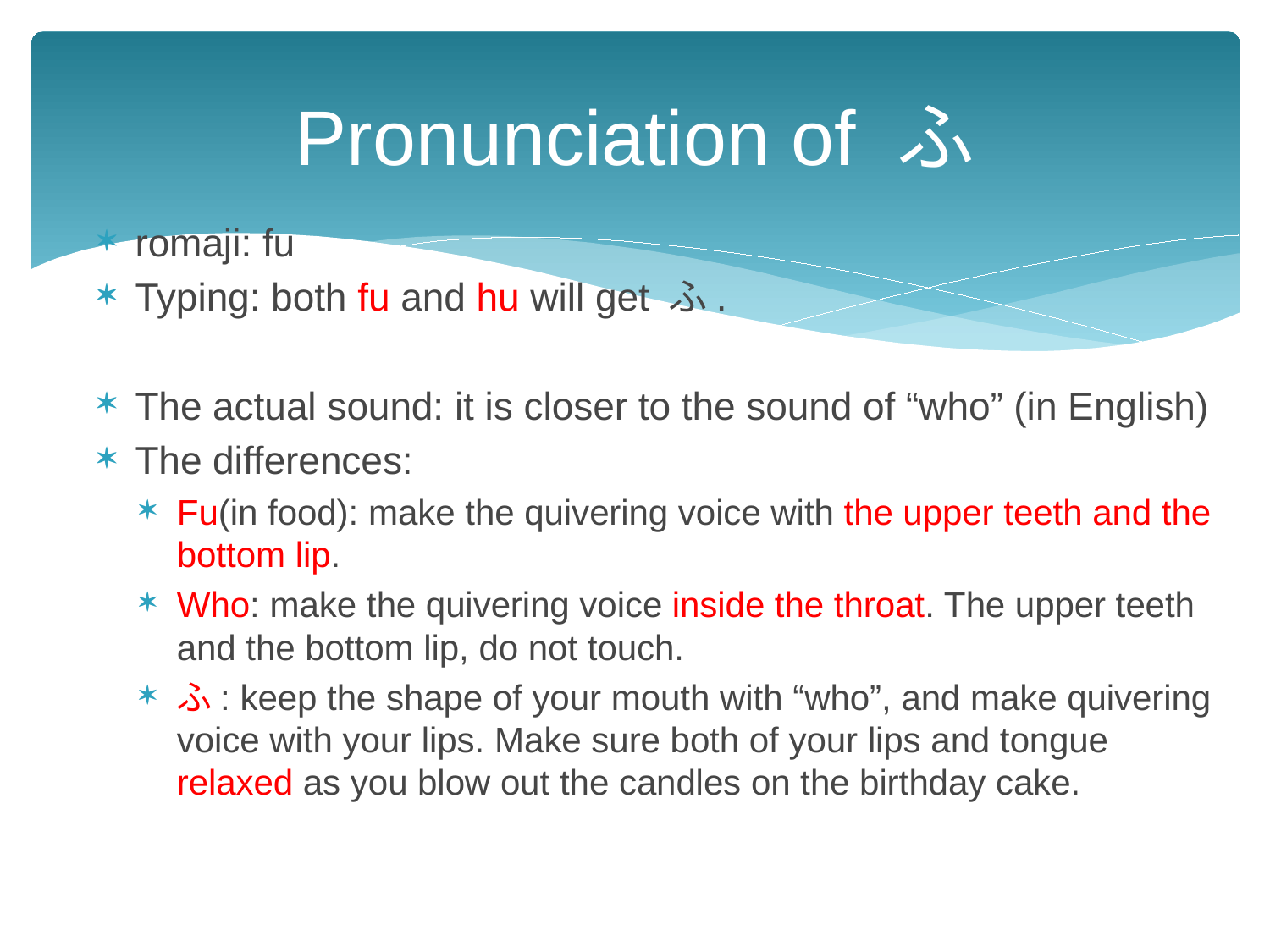

# Pronunciation of ふ
romaji: fu
Typing: both fu and hu will get ふ.

The actual sound: it is closer to the sound of “who” (in English)
The differences:
Fu(in food): make the quivering voice with the upper teeth and the bottom lip.
Who: make the quivering voice inside the throat. The upper teeth and the bottom lip, do not touch.
ふ: keep the shape of your mouth with “who”, and make quivering voice with your lips. Make sure both of your lips and tongue relaxed as you blow out the candles on the birthday cake.